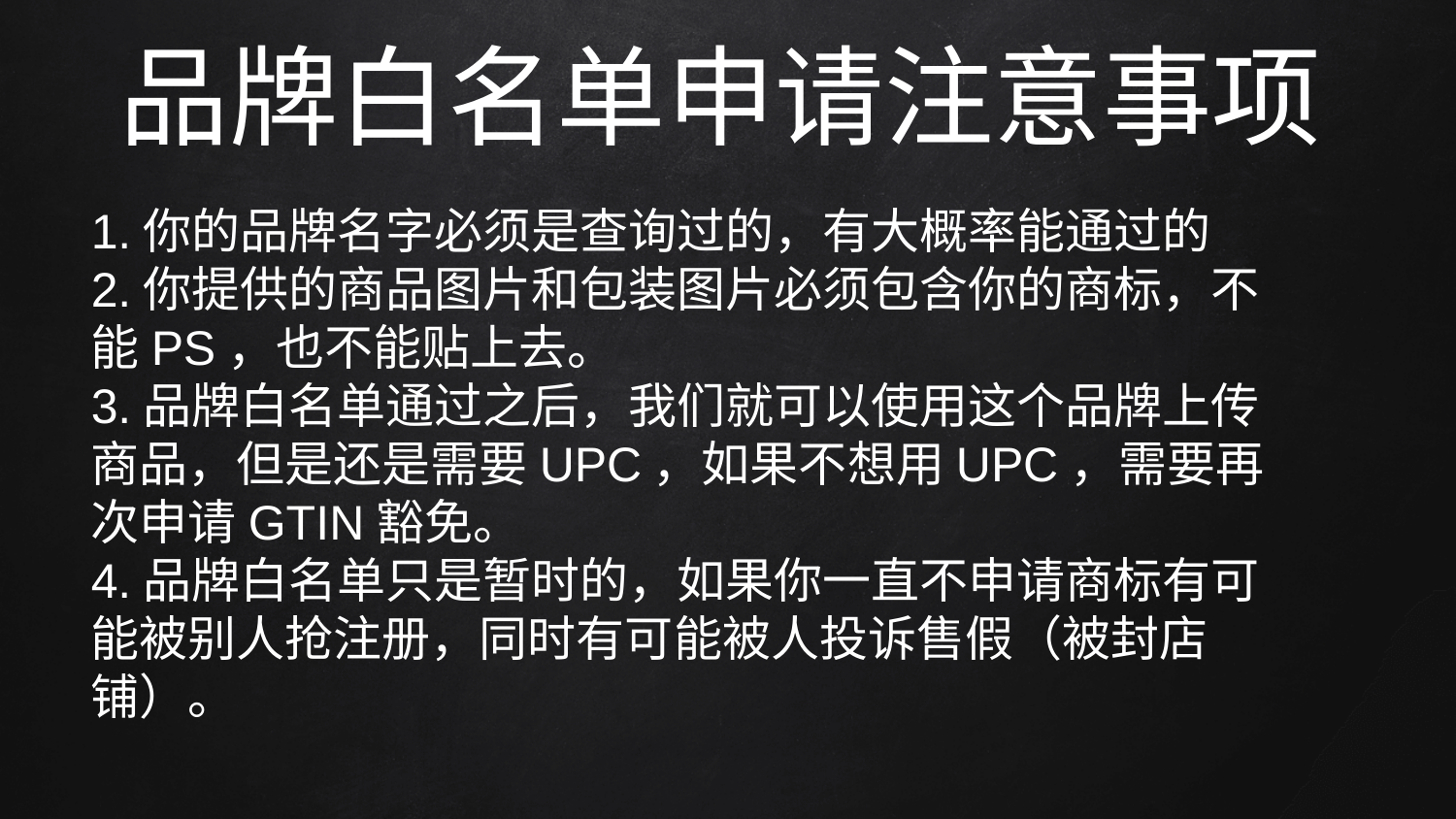

品牌白名单申请注意事项
# 1.你的品牌名字必须是查询过的，有大概率能通过的 2.你提供的商品图片和包装图片必须包含你的商标，不能PS，也不能贴上去。 3.品牌白名单通过之后，我们就可以使用这个品牌上传商品，但是还是需要UPC，如果不想用UPC，需要再次申请GTIN豁免。 4.品牌白名单只是暂时的，如果你一直不申请商标有可能被别人抢注册，同时有可能被人投诉售假（被封店铺）。